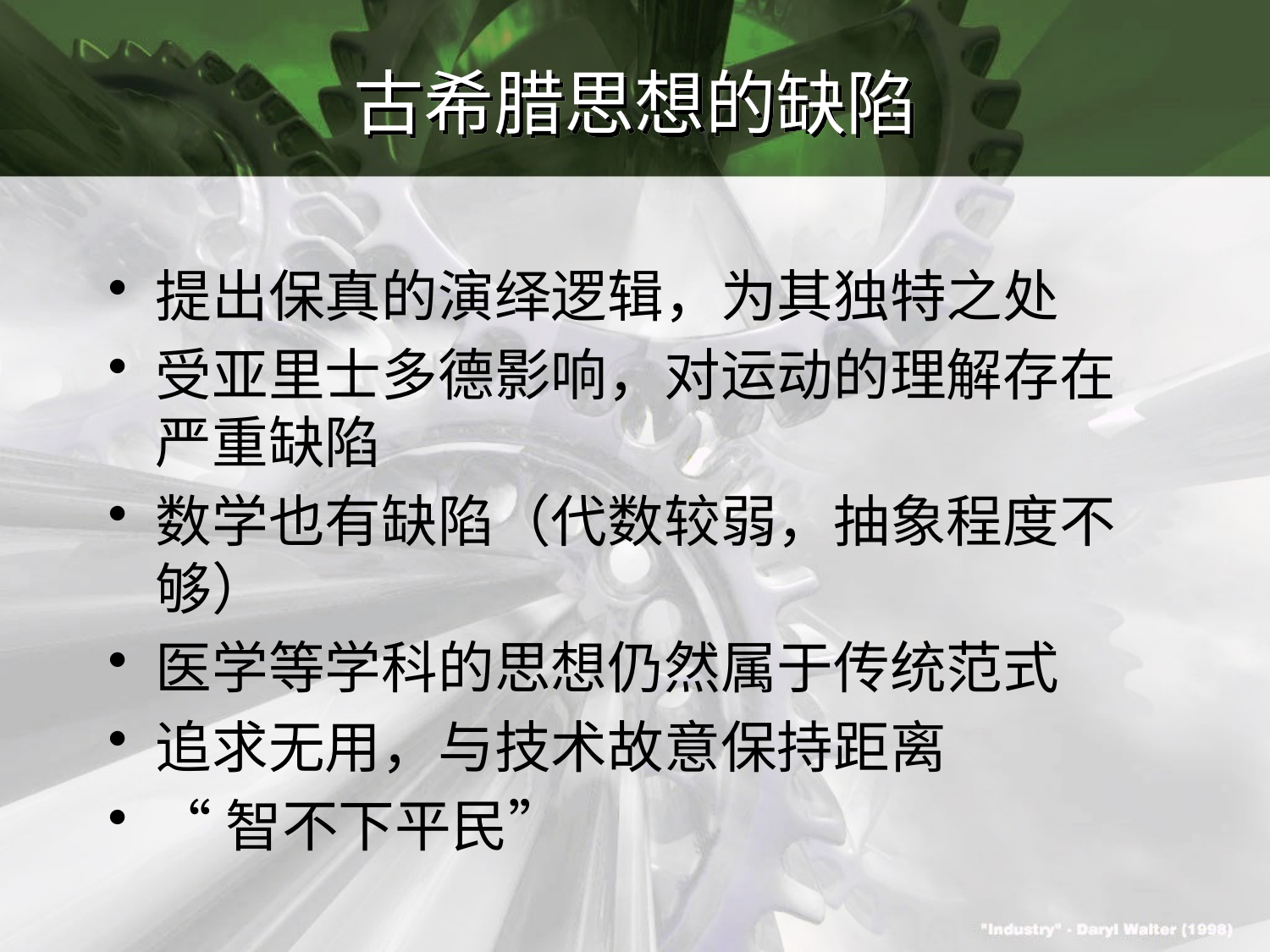

# 古希腊思想的缺陷
提出保真的演绎逻辑，为其独特之处
受亚里士多德影响，对运动的理解存在严重缺陷
数学也有缺陷（代数较弱，抽象程度不够）
医学等学科的思想仍然属于传统范式
追求无用，与技术故意保持距离
“智不下平民”